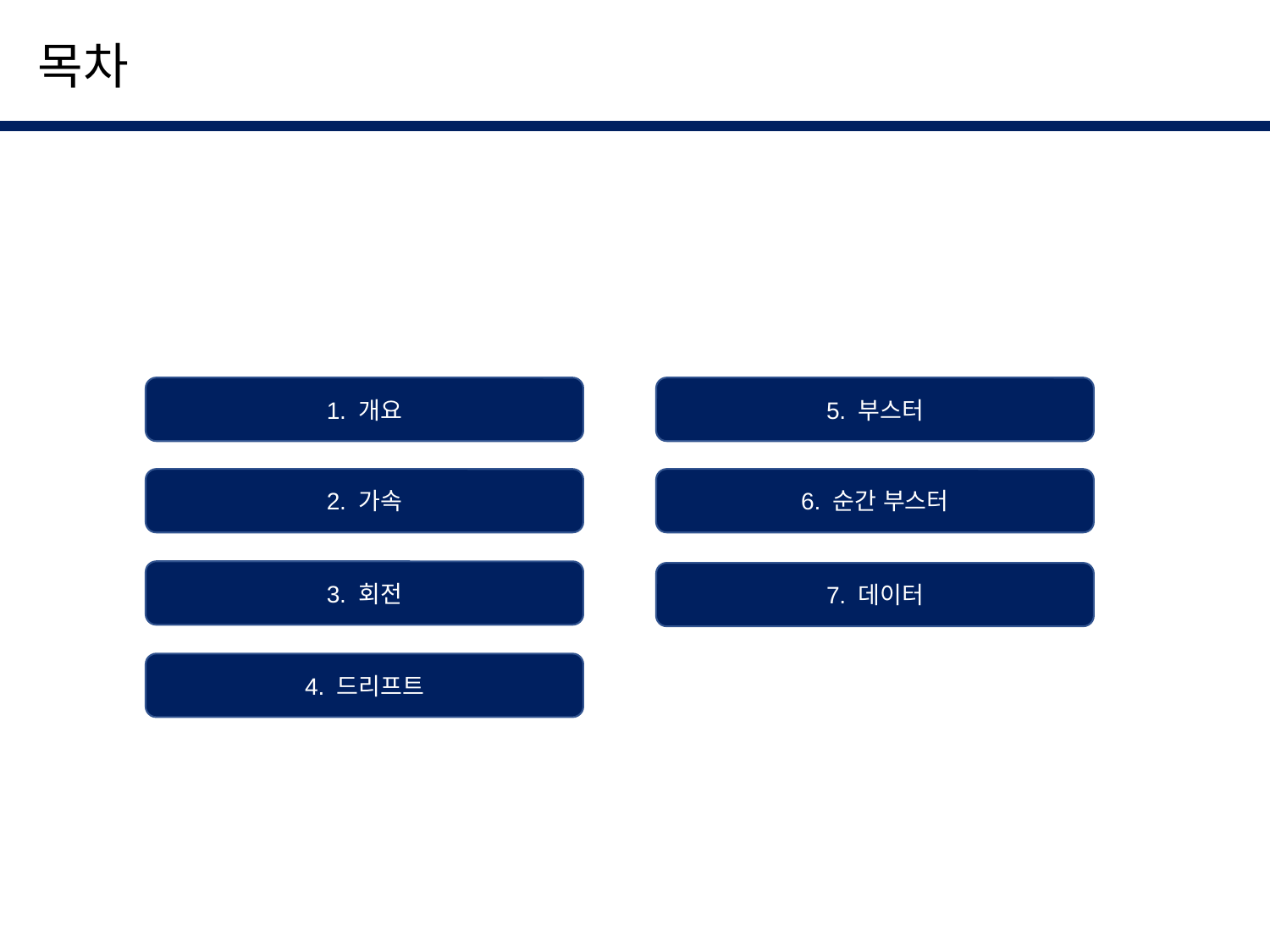

목차

1. 개요
5. 부스터
2. 가속
6. 순간 부스터
3. 회전
7. 데이터
4. 드리프트